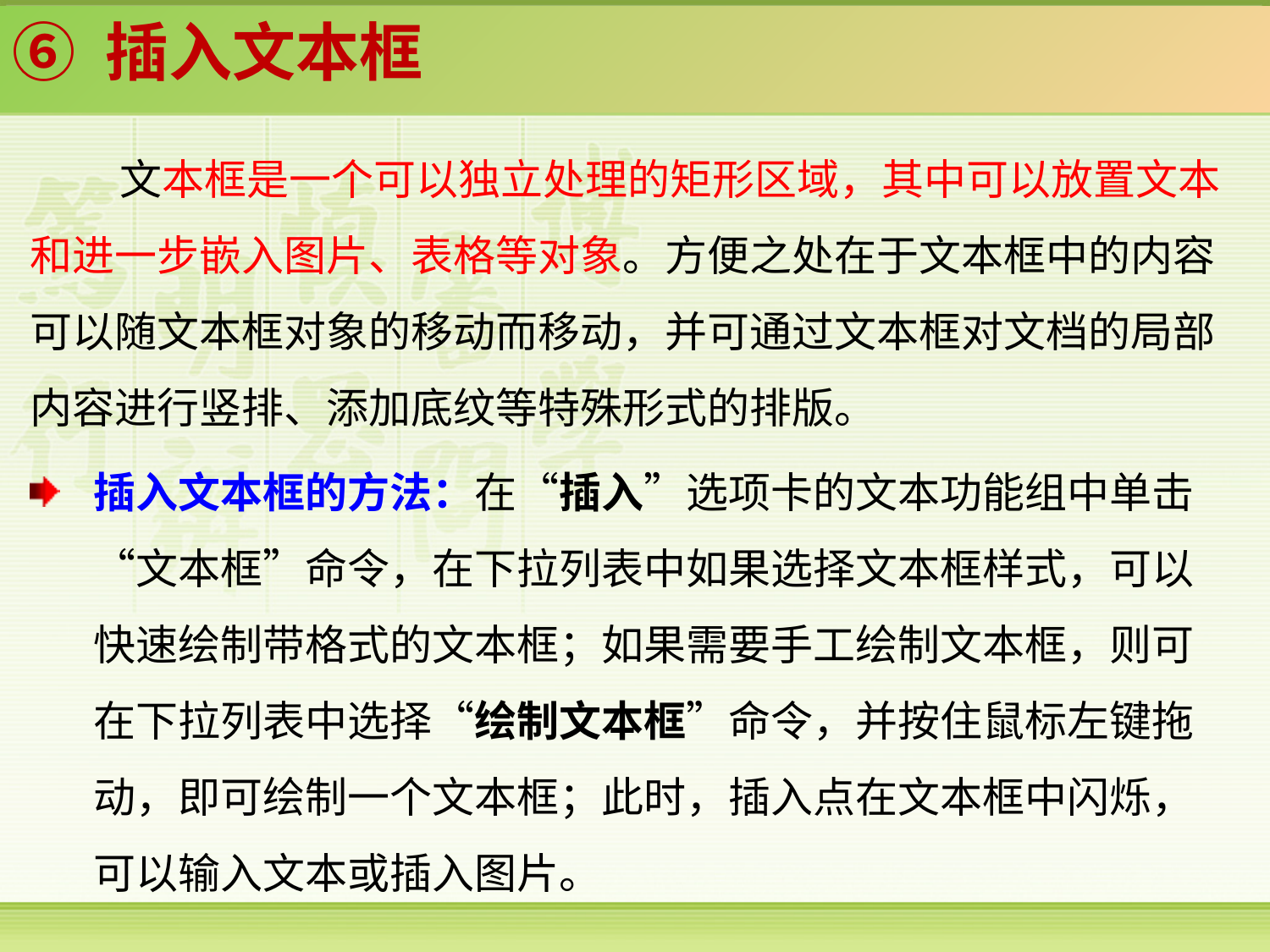

⑥ 插入文本框
文本框是一个可以独立处理的矩形区域，其中可以放置文本和进一步嵌入图片、表格等对象。方便之处在于文本框中的内容可以随文本框对象的移动而移动，并可通过文本框对文档的局部内容进行竖排、添加底纹等特殊形式的排版。
插入文本框的方法：在“插入”选项卡的文本功能组中单击“文本框”命令，在下拉列表中如果选择文本框样式，可以快速绘制带格式的文本框；如果需要手工绘制文本框，则可在下拉列表中选择“绘制文本框”命令，并按住鼠标左键拖动，即可绘制一个文本框；此时，插入点在文本框中闪烁，可以输入文本或插入图片。

38